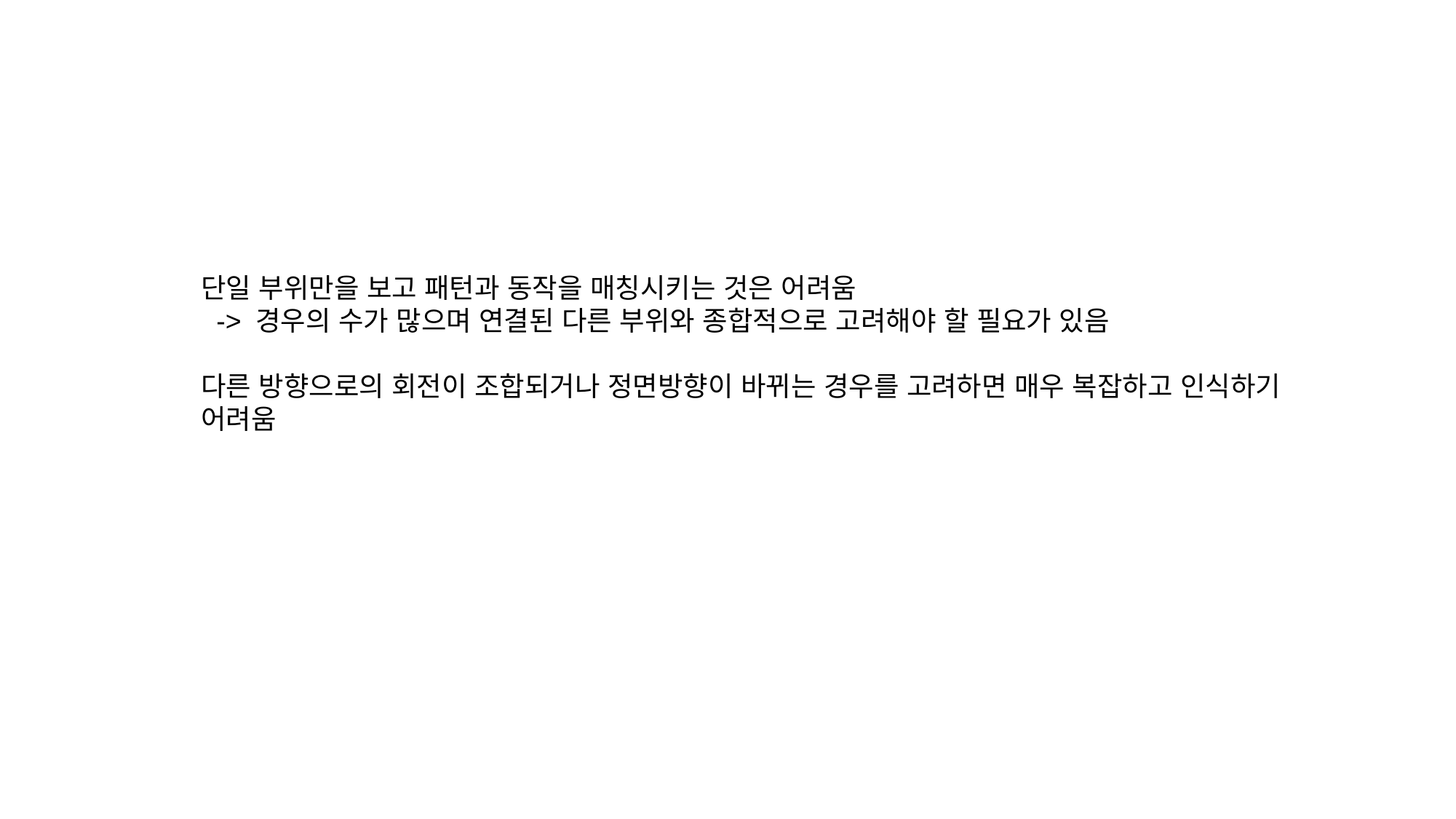

단일 부위만을 보고 패턴과 동작을 매칭시키는 것은 어려움
  -> 경우의 수가 많으며 연결된 다른 부위와 종합적으로 고려해야 할 필요가 있음

다른 방향으로의 회전이 조합되거나 정면방향이 바뀌는 경우를 고려하면 매우 복잡하고 인식하기 어려움